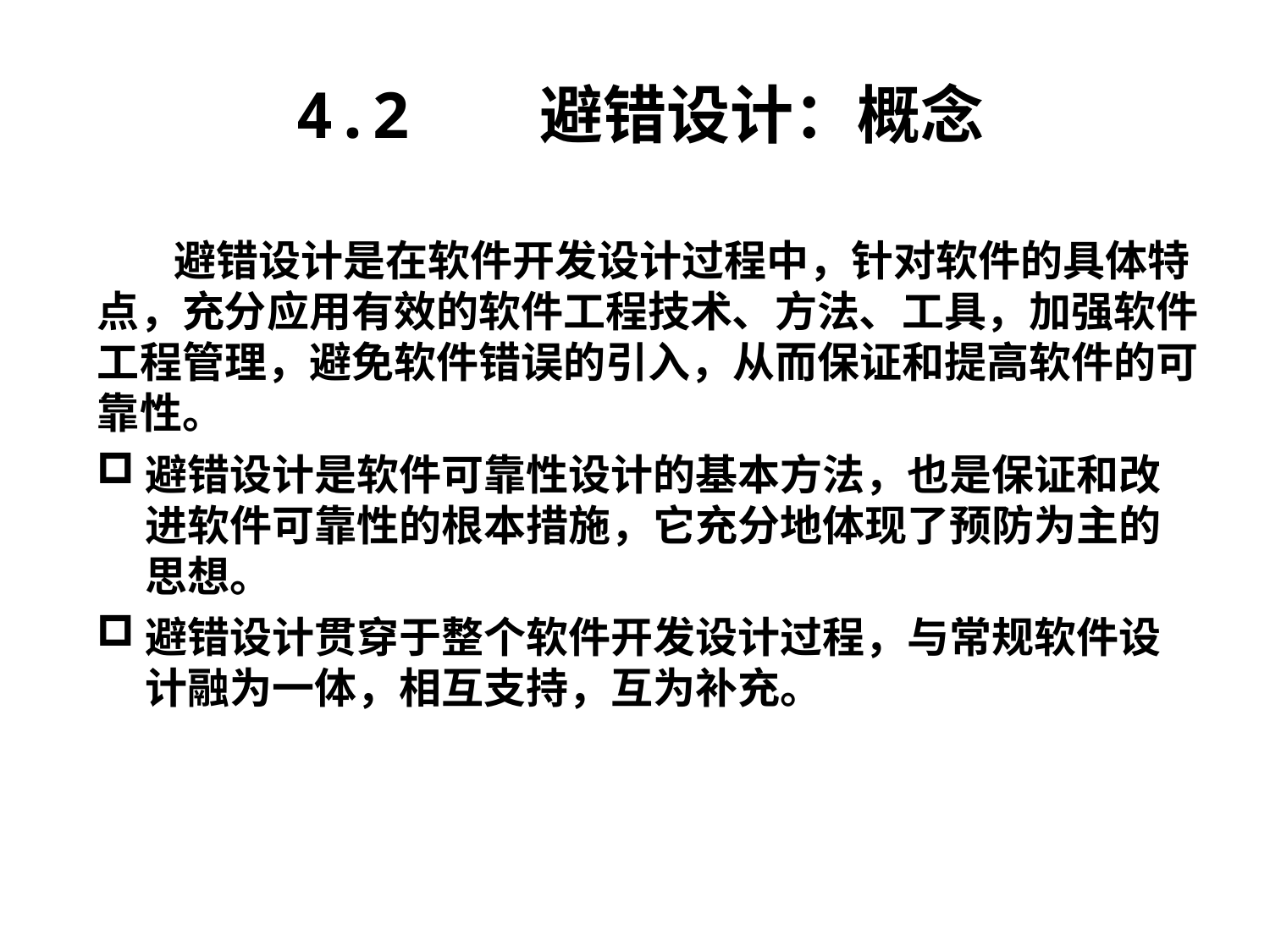

4.2   避错设计：概念
       避错设计是在软件开发设计过程中，针对软件的具体特点，充分应用有效的软件工程技术、方法、工具，加强软件工程管理，避免软件错误的引入，从而保证和提高软件的可靠性。
避错设计是软件可靠性设计的基本方法，也是保证和改进软件可靠性的根本措施，它充分地体现了预防为主的思想。
避错设计贯穿于整个软件开发设计过程，与常规软件设计融为一体，相互支持，互为补充。